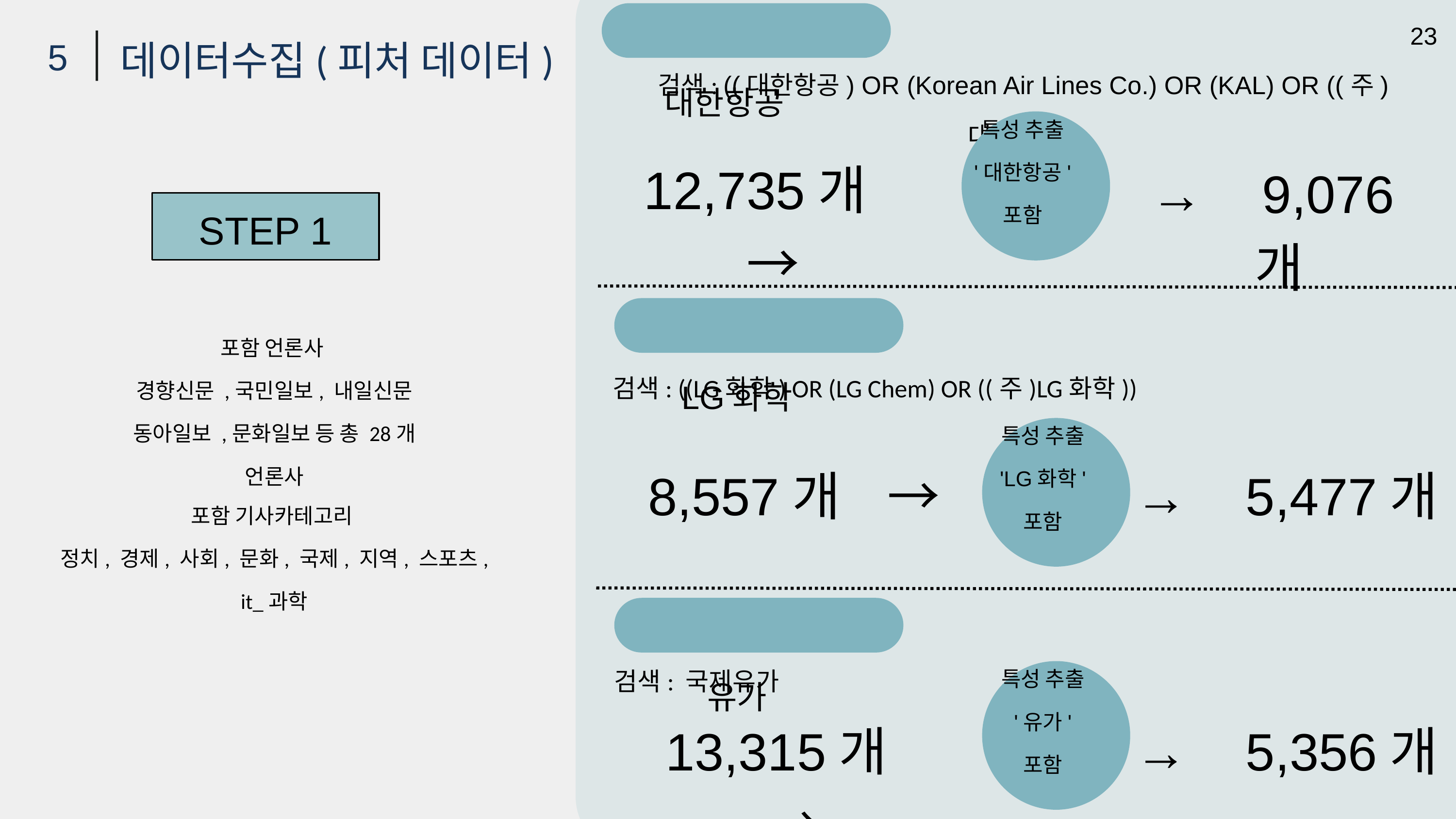

23

대한항공
데이터수집(피처 데이터)
5

검색: ((대한항공) OR (Korean Air Lines Co.) OR (KAL) OR ((주)대한항공))

특성 추출
'대한항공'
포함
12,735개    →
→    9,076개

STEP 1

LG화학
포함 언론사
경향신문 ,국민일보, 내일신문
동아일보 ,문화일보 등 총 28개 언론사
검색: ((LG화학) OR (LG Chem) OR ((주)LG화학))

특성 추출
'LG화학'
포함
8,557개    →
→    5,477개
포함 기사카테고리
정치, 경제, 사회, 문화, 국제, 지역, 스포츠, it_과학

유가
검색: 국제유가

특성 추출
'유가'
포함
13,315개    →
→    5,356개